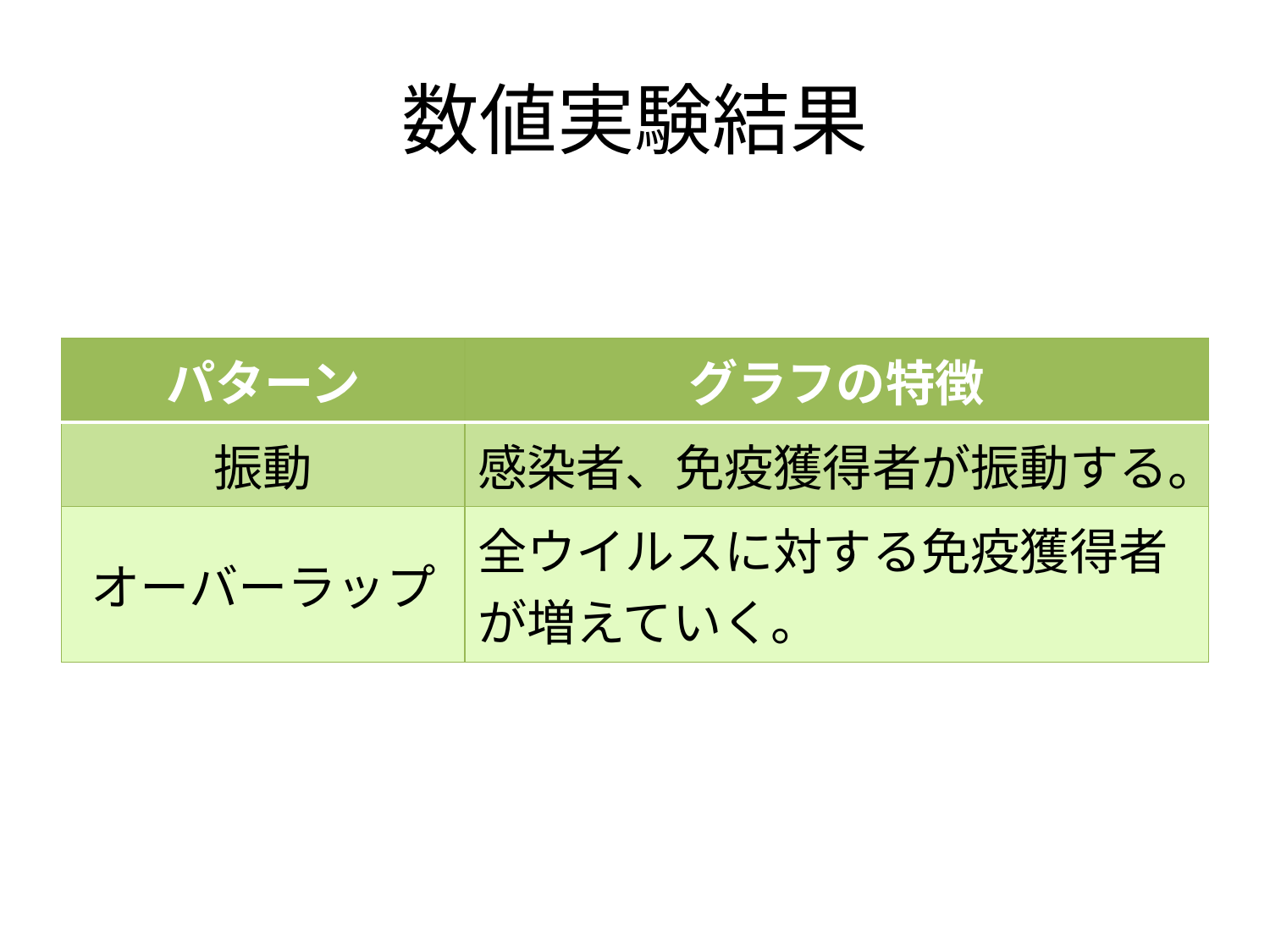

# 数値実験結果
| パターン | グラフの特徴 |
| --- | --- |
| 振動 | 感染者、免疫獲得者が振動する。 |
| オーバーラップ | 全ウイルスに対する免疫獲得者が増えていく。 |